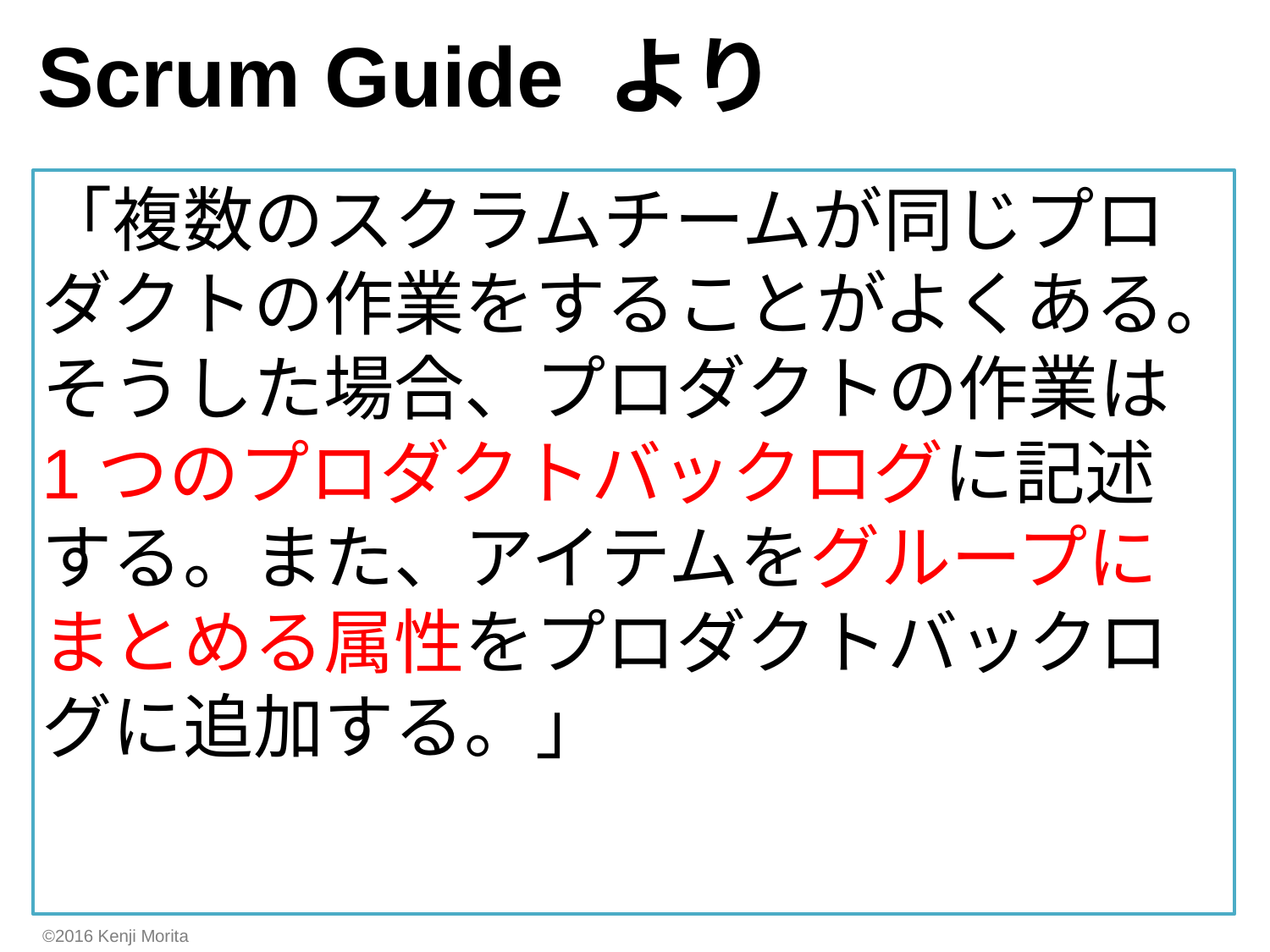

# Scrum Guide より
「複数のスクラムチームが同じプロダクトの作業をすることがよくある。そうした場合、プロダクトの作業は1つのプロダクトバックログに記述する。また、アイテムをグループにまとめる属性をプロダクトバックログに追加する。」